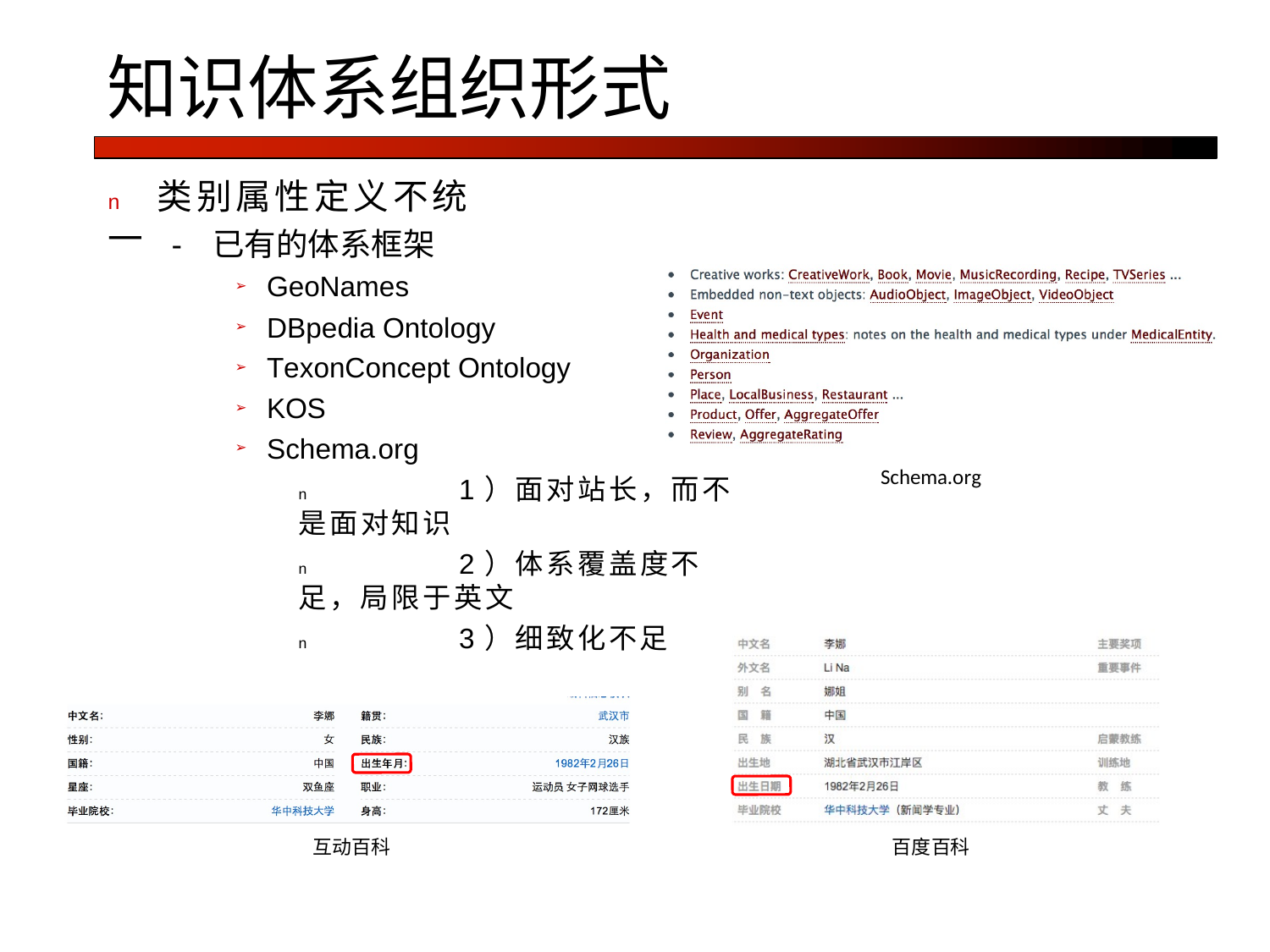

# 知识体系组织形式

n	类别属性定义不统一
-	已有的体系框架
GeoNames
DBpedia Ontology
TexonConcept Ontology
KOS
Schema.org
n	1）面对站长，而不是面对知识
n	2）体系覆盖度不足，局限于英文
n	3）细致化不足

Schema.org

互动百科
百度百科